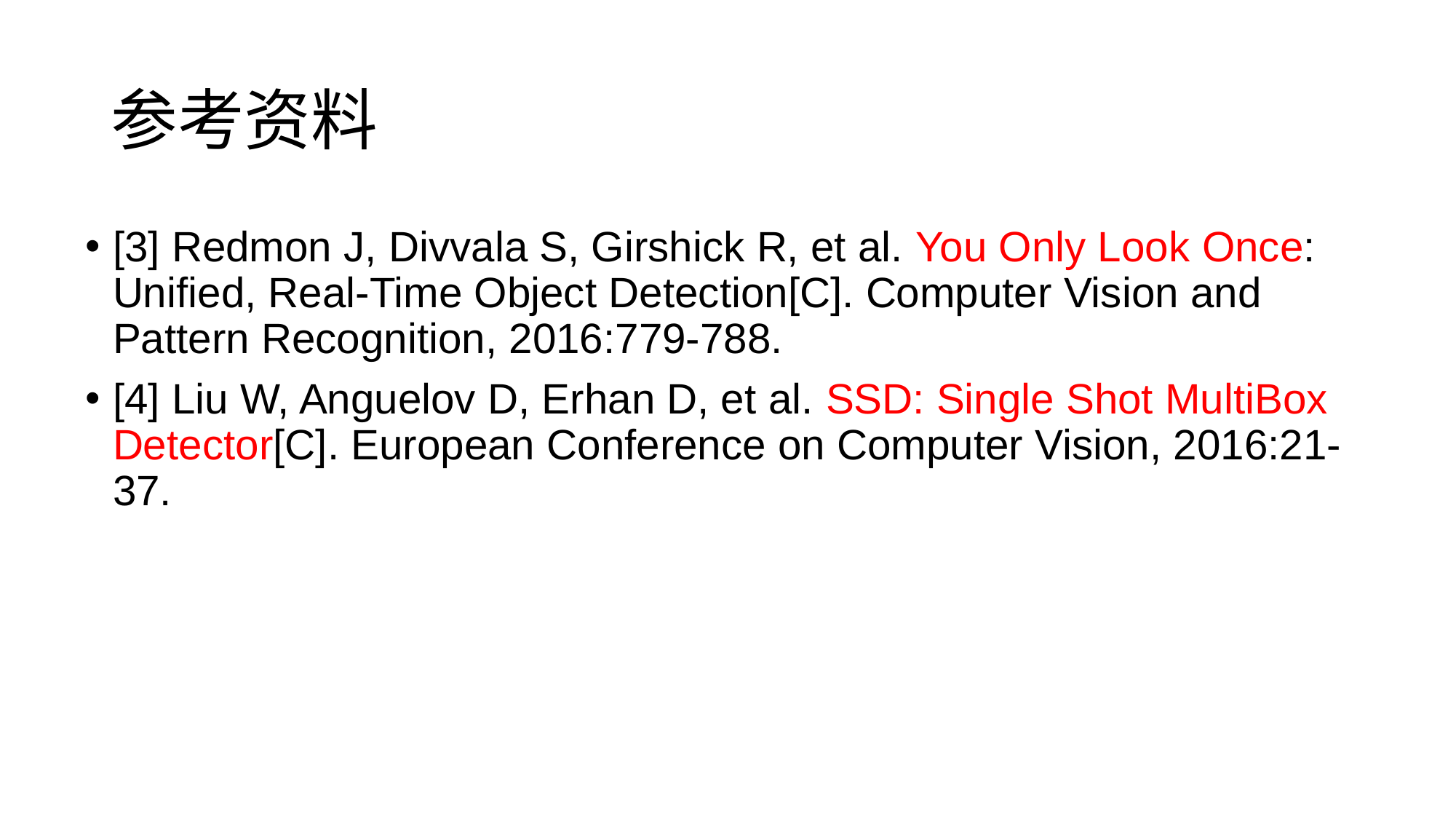

# 参考资料
[3] Redmon J, Divvala S, Girshick R, et al. You Only Look Once: Unified, Real-Time Object Detection[C]. Computer Vision and Pattern Recognition, 2016:779-788.
[4] Liu W, Anguelov D, Erhan D, et al. SSD: Single Shot MultiBox Detector[C]. European Conference on Computer Vision, 2016:21-37.